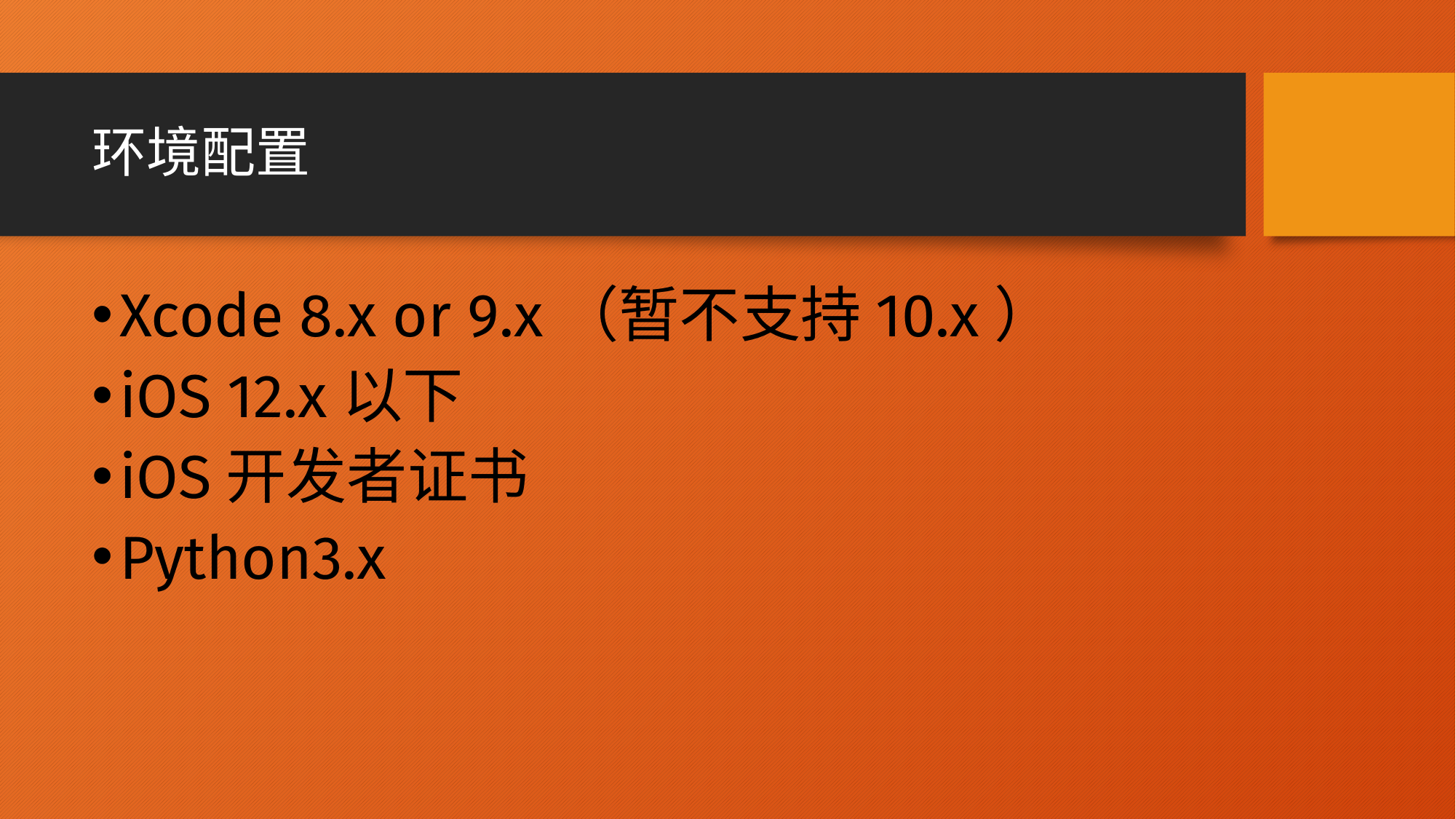

# 环境配置
Xcode 8.x or 9.x（暂不支持10.x）
iOS 12.x以下
iOS开发者证书
Python3.x